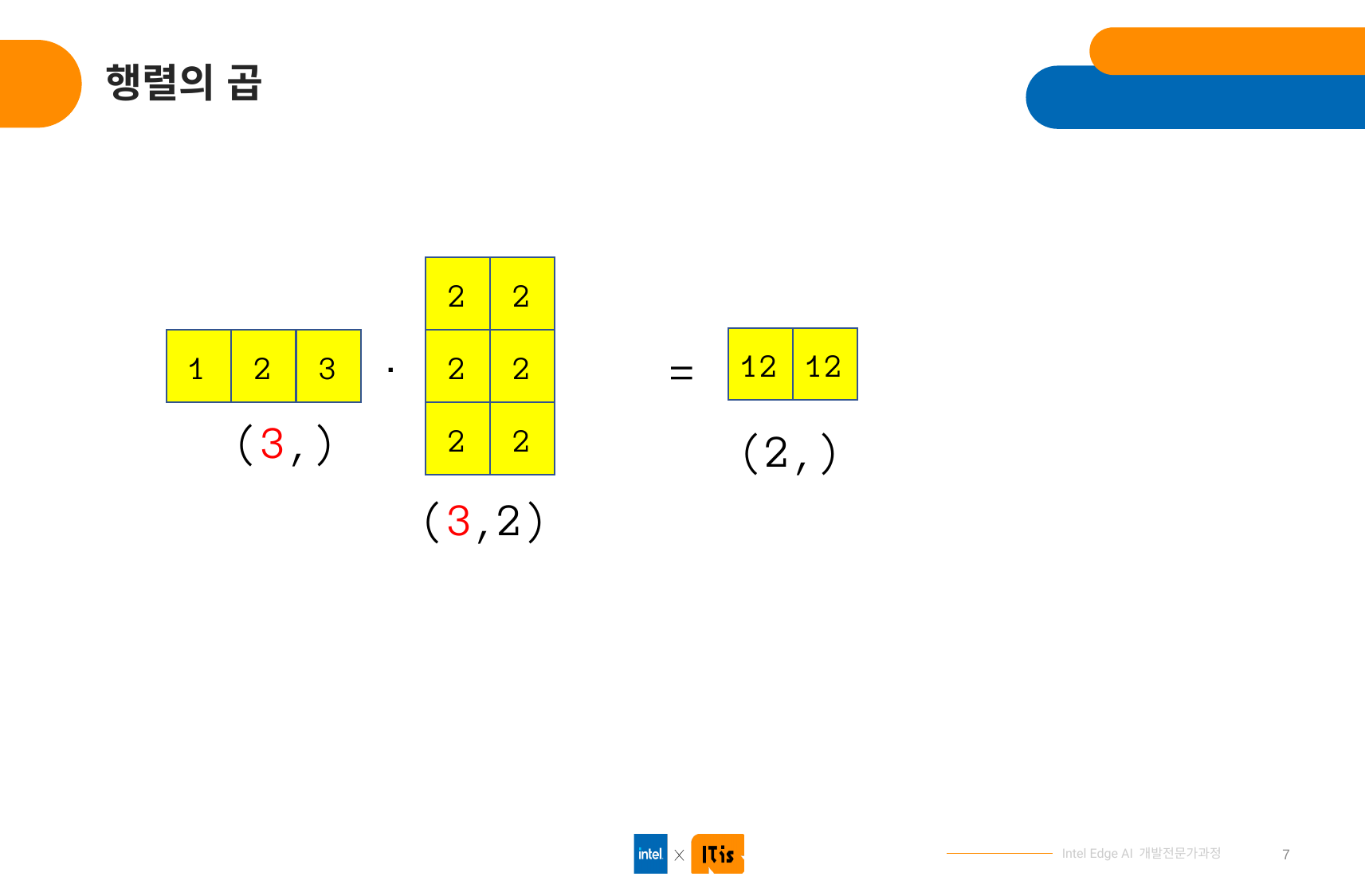

# 행렬의 곱
2
2
.
12
12
1
2
3
2
2
=
2
2
(3,)
(2,)
(3,2)
7